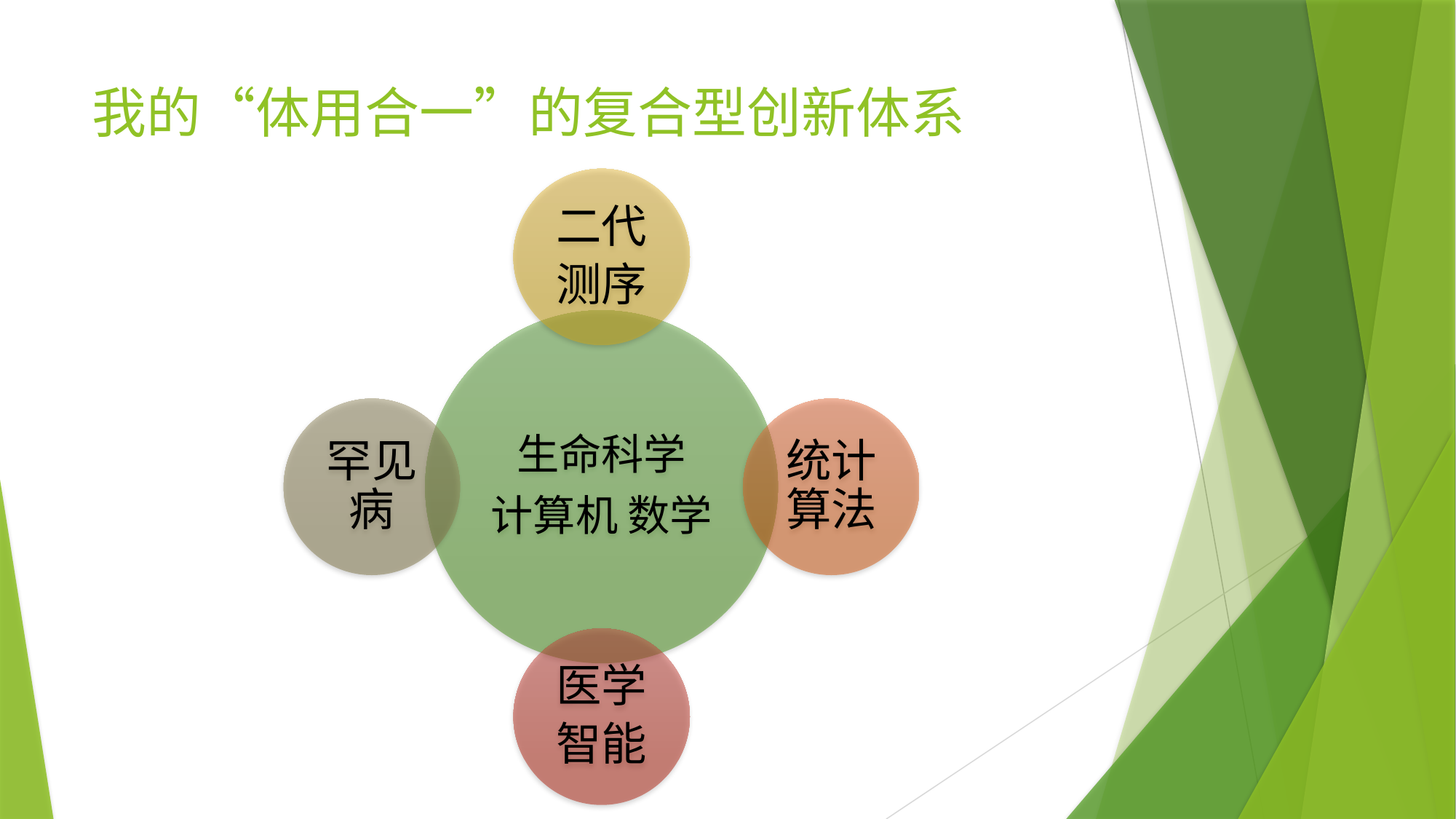

# 我的“体用合一”的复合型创新体系
生命科学
计算机 数学
二代
测序
统计算法
医学
智能
罕见病